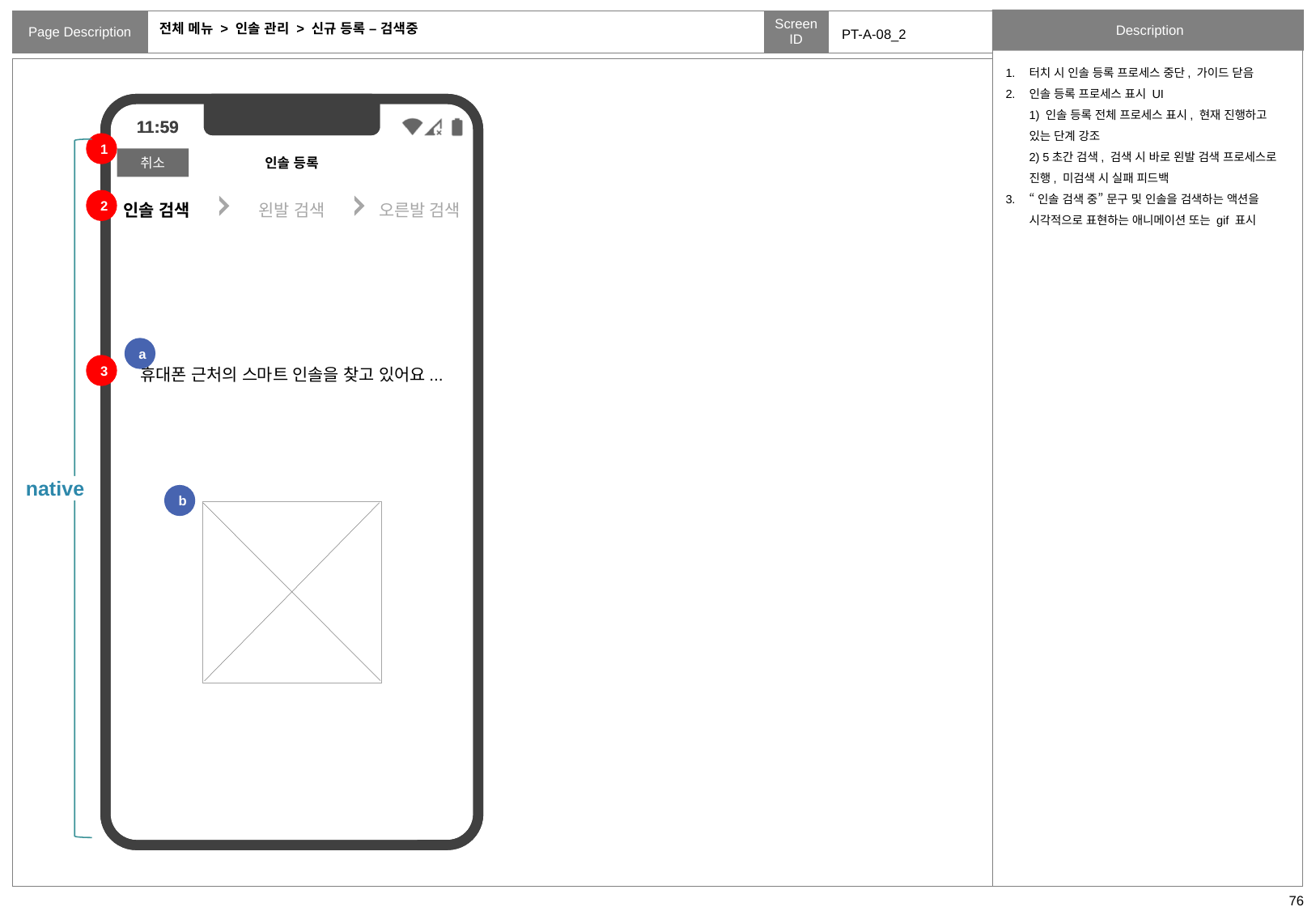

# 전체 메뉴 > 인솔 관리 > 신규 등록 – 검색중
PT-A-08_2
터치 시 인솔 등록 프로세스 중단, 가이드 닫음
인솔 등록 프로세스 표시 UI
1) 인솔 등록 전체 프로세스 표시, 현재 진행하고 있는 단계 강조
2) 5초간 검색, 검색 시 바로 왼발 검색 프로세스로 진행, 미검색 시 실패 피드백
“인솔 검색 중” 문구 및 인솔을 검색하는 액션을 시각적으로 표현하는 애니메이션 또는 gif 표시
1

native
인솔 검색
왼발 검색
오른발 검색
2

a
3
휴대폰 근처의 스마트 인솔을 찾고 있어요...
b